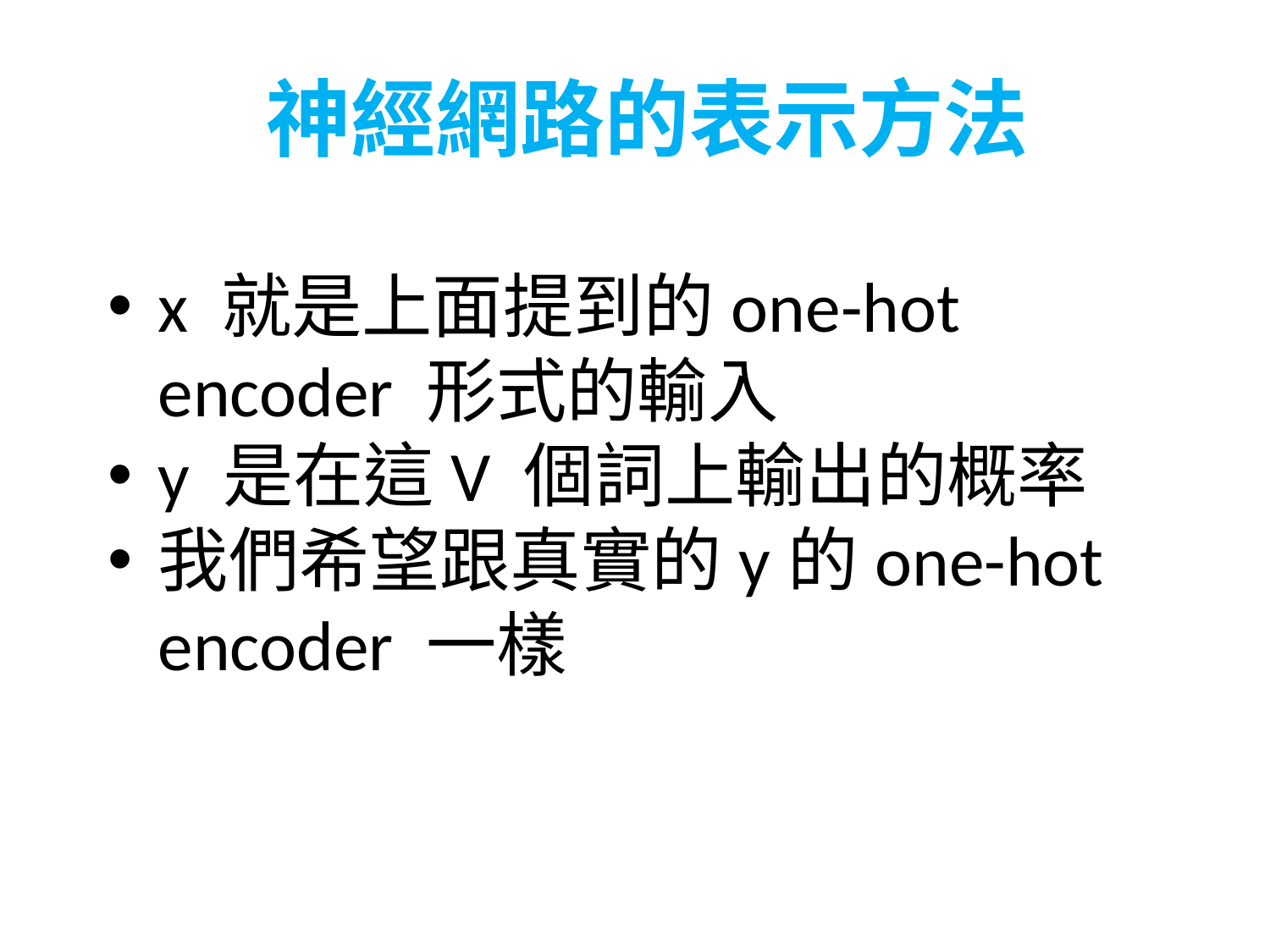

神經網路的表示方法
x 就是上面提到的one-hot encoder 形式的輸入
y 是在這V 個詞上輸出的概率
我們希望跟真實的y的one-hot encoder 一樣